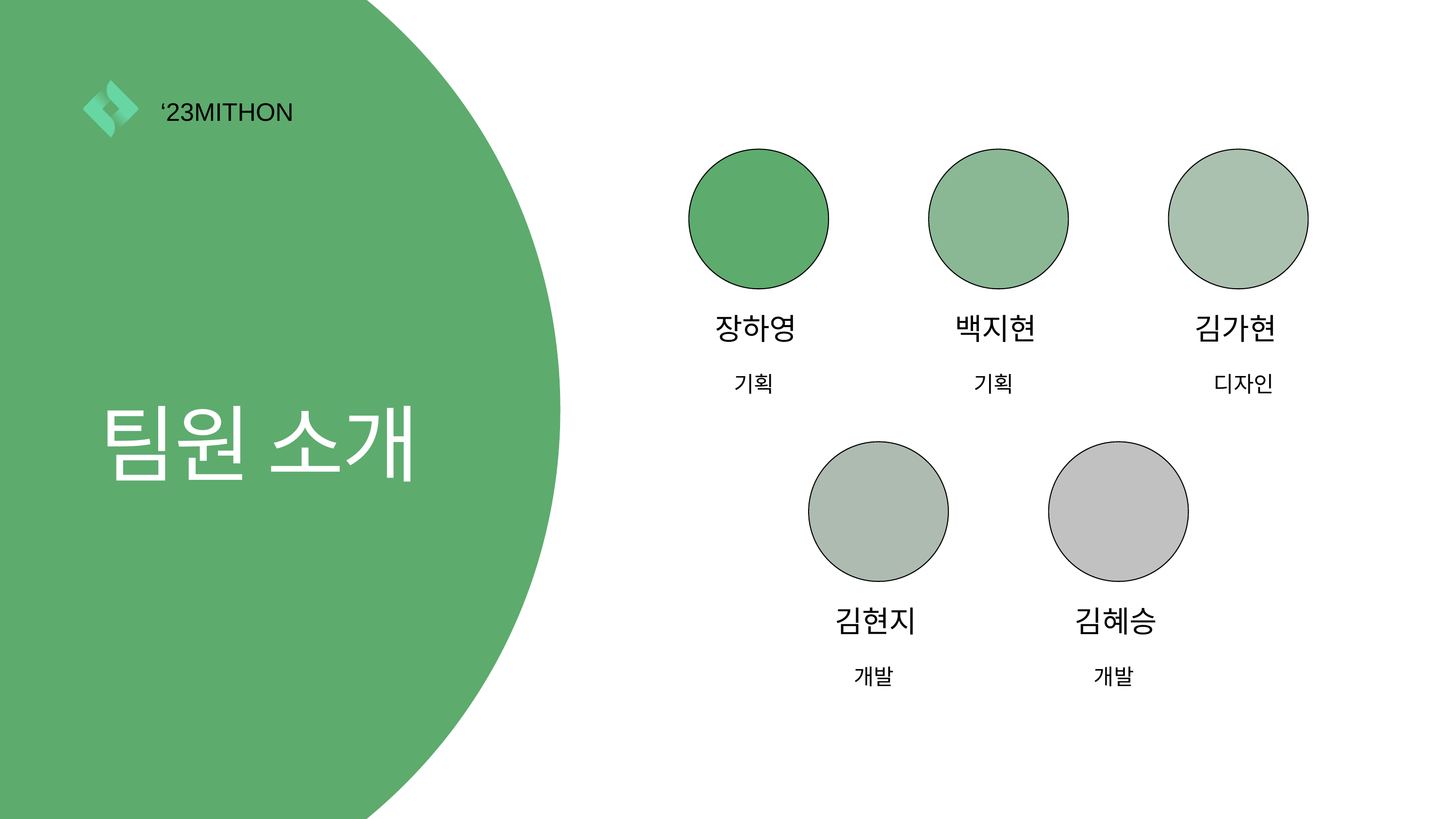

‘23MITHON

장하영
기획

백지현
기획

김가현
디자인
팀원 소개

김현지
개발

김혜승
개발